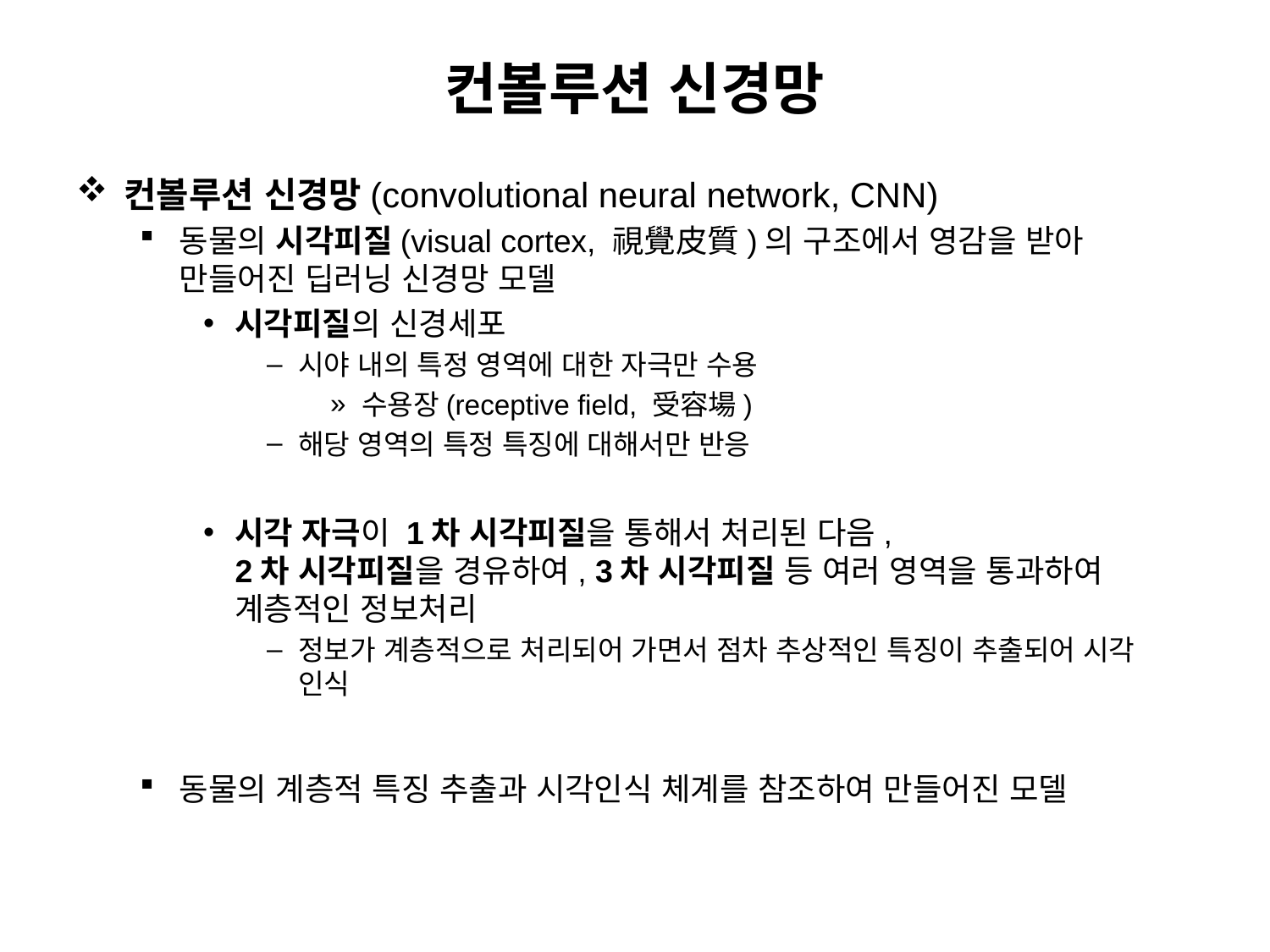

# 컨볼루션 신경망
컨볼루션 신경망(convolutional neural network, CNN)
동물의 시각피질(visual cortex, 視覺皮質)의 구조에서 영감을 받아 만들어진 딥러닝 신경망 모델
시각피질의 신경세포
시야 내의 특정 영역에 대한 자극만 수용
수용장(receptive field, 受容場)
해당 영역의 특정 특징에 대해서만 반응

시각 자극이 1차 시각피질을 통해서 처리된 다음,
2차 시각피질을 경유하여, 3차 시각피질 등 여러 영역을 통과하여 계층적인 정보처리
정보가 계층적으로 처리되어 가면서 점차 추상적인 특징이 추출되어 시각 인식

동물의 계층적 특징 추출과 시각인식 체계를 참조하여 만들어진 모델